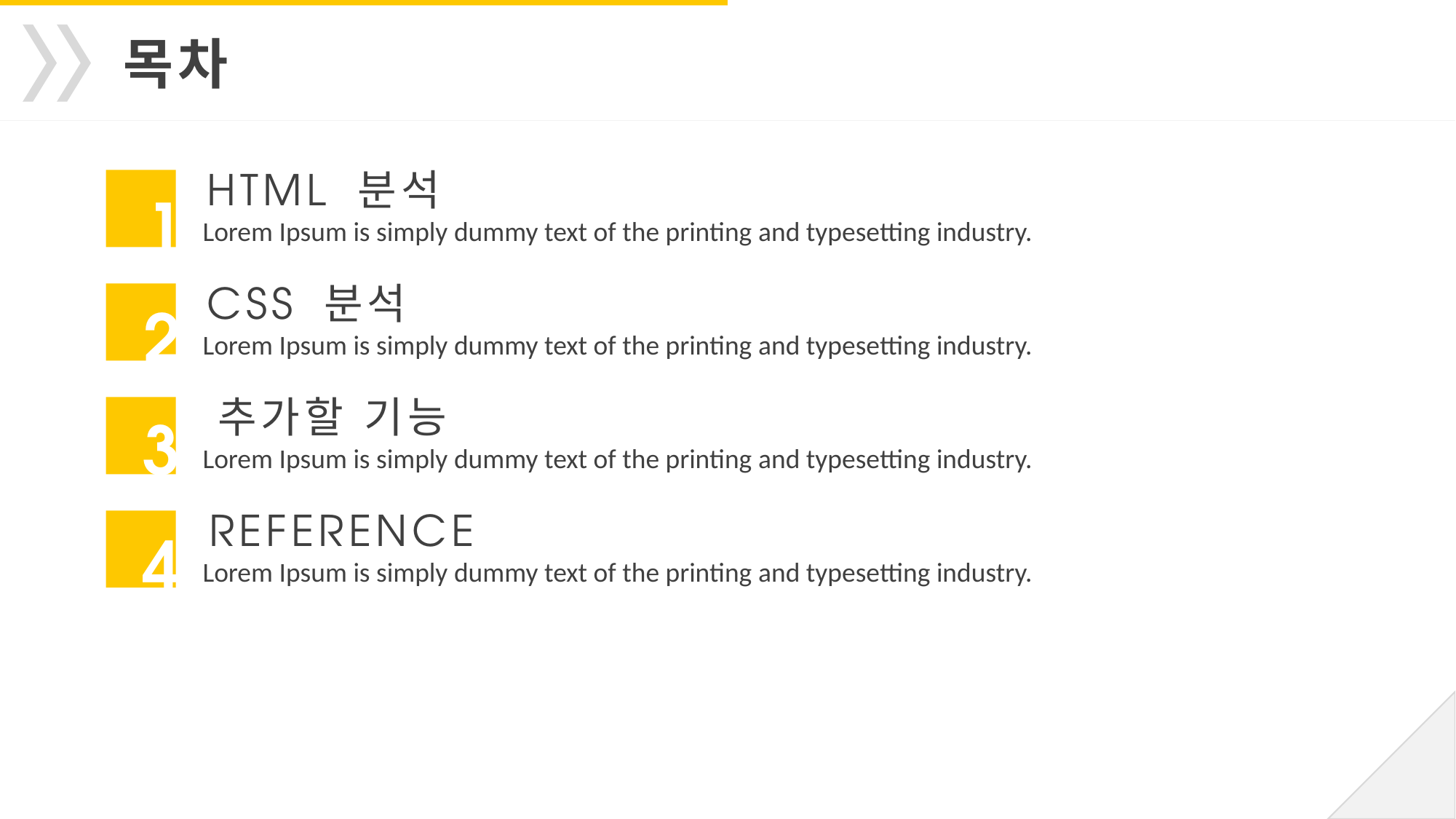

목차

HTML 분석
 Lorem Ipsum is simply dummy text of the printing and typesetting industry.

1
CSS 분석
 Lorem Ipsum is simply dummy text of the printing and typesetting industry.

2
추가할 기능
 Lorem Ipsum is simply dummy text of the printing and typesetting industry.

3
REFERENCE
 Lorem Ipsum is simply dummy text of the printing and typesetting industry.

4
5